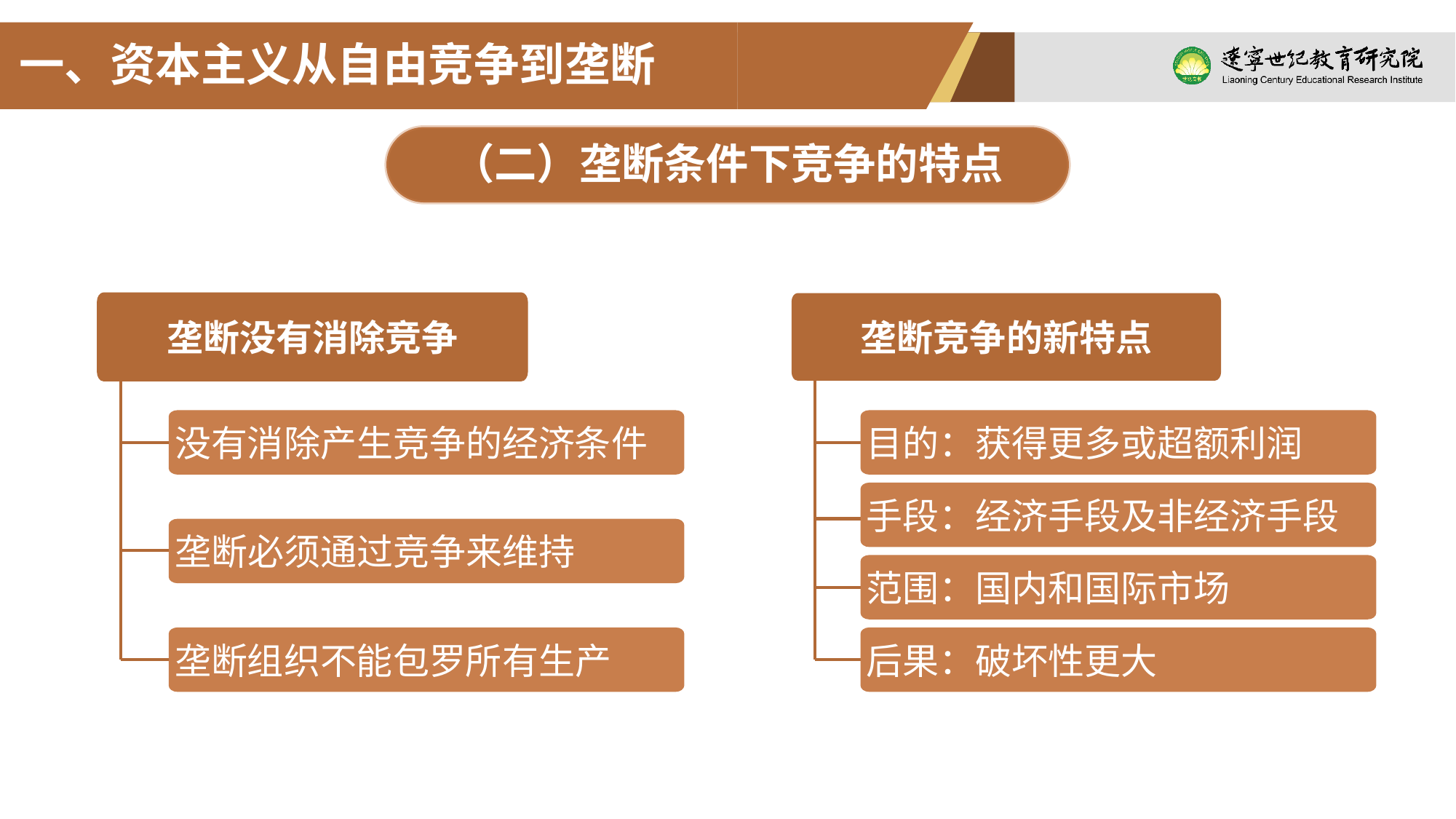

一、资本主义从自由竞争到垄断
（二）垄断条件下竞争的特点
垄断没有消除竞争
垄断竞争的新特点
没有消除产生竞争的经济条件
目的：获得更多或超额利润
手段：经济手段及非经济手段
垄断必须通过竞争来维持
范围：国内和国际市场
垄断组织不能包罗所有生产
后果：破坏性更大